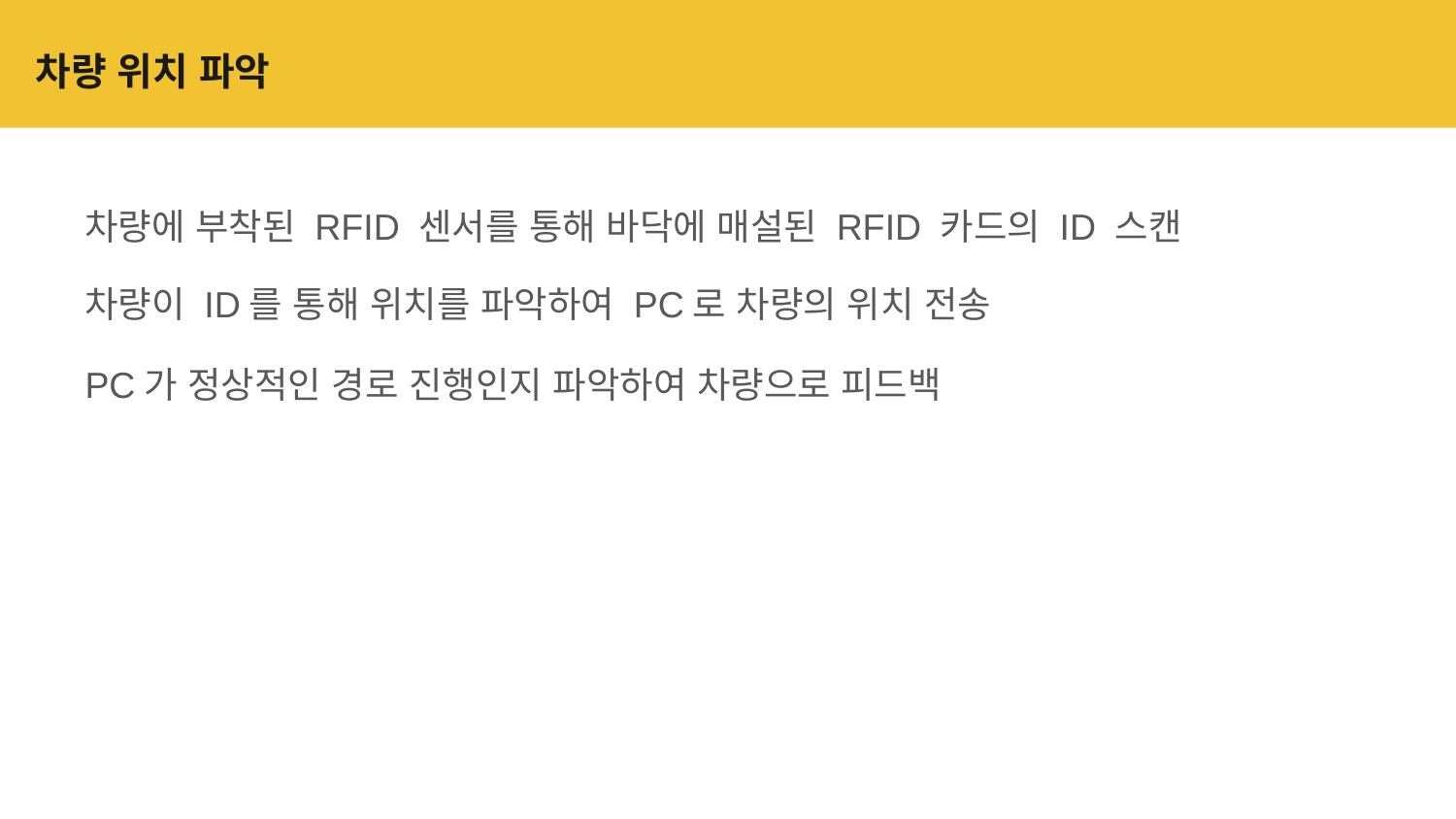

# 차량 위치 파악
차량에 부착된 RFID 센서를 통해 바닥에 매설된 RFID 카드의 ID 스캔
차량이 ID를 통해 위치를 파악하여 PC로 차량의 위치 전송
PC가 정상적인 경로 진행인지 파악하여 차량으로 피드백